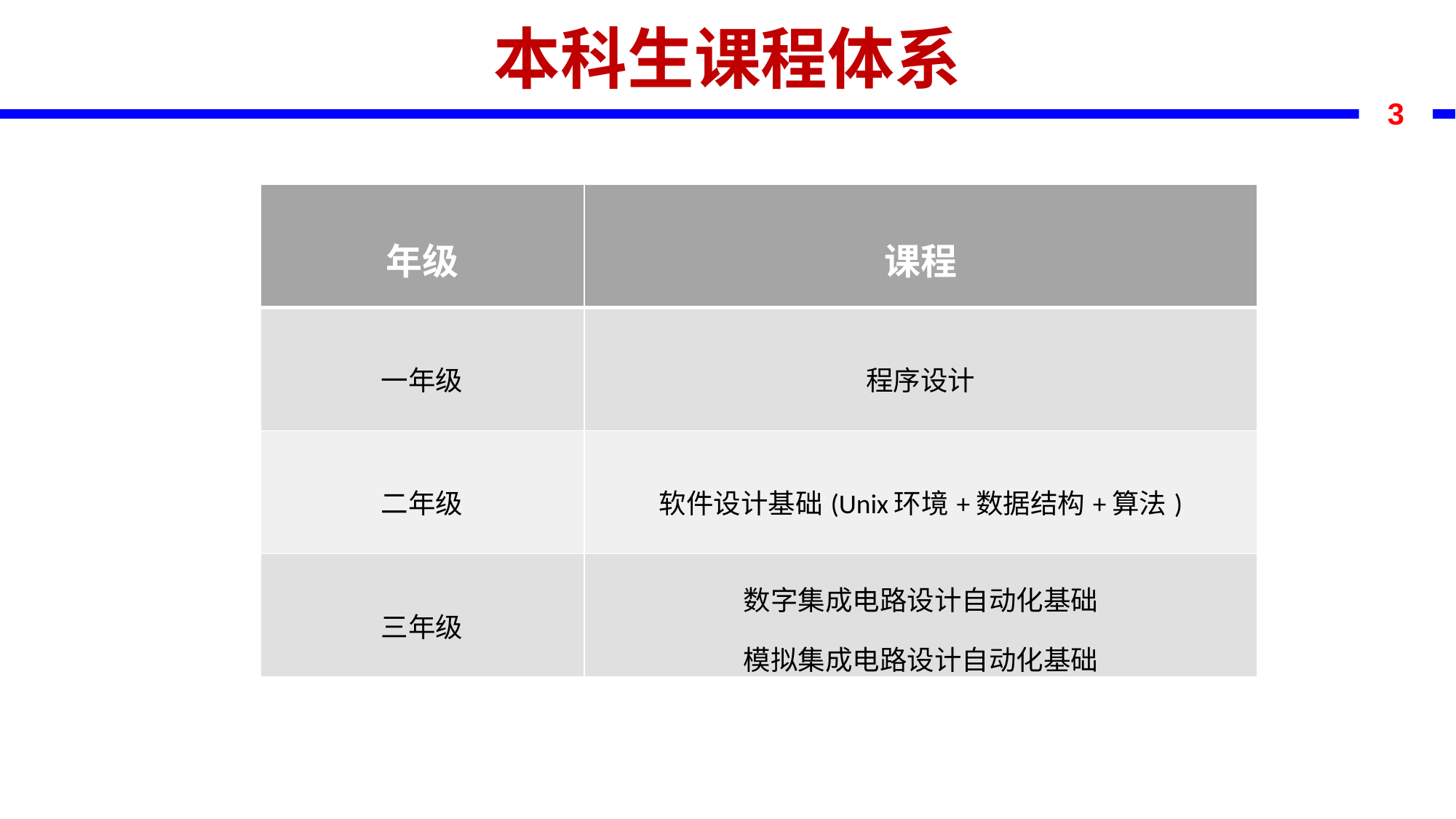

本科生课程体系
3

| 年级 | 课程 |
| --- | --- |
| 一年级 | 程序设计 |
| 二年级 | 软件设计基础(Unix环境+数据结构+算法) |
| 三年级 | 数字集成电路设计自动化基础 模拟集成电路设计自动化基础 |